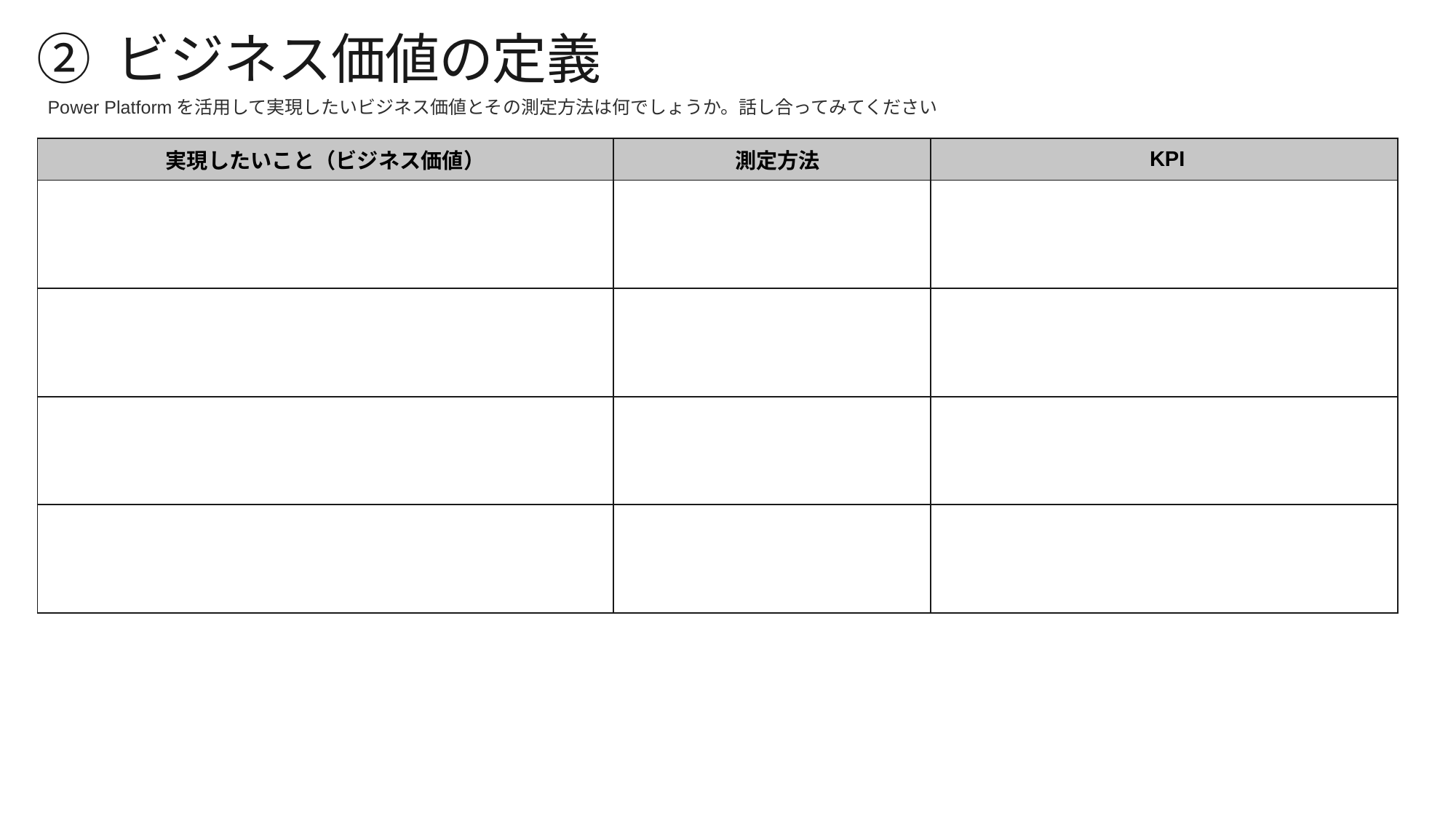

② ビジネス価値の定義
Power Platformを活用して実現したいビジネス価値とその測定方法は何でしょうか。話し合ってみてください
| 実現したいこと（ビジネス価値） | 測定方法 | KPI |
| --- | --- | --- |
|  |  |  |
|  |  |  |
|  |  |  |
|  |  |  |